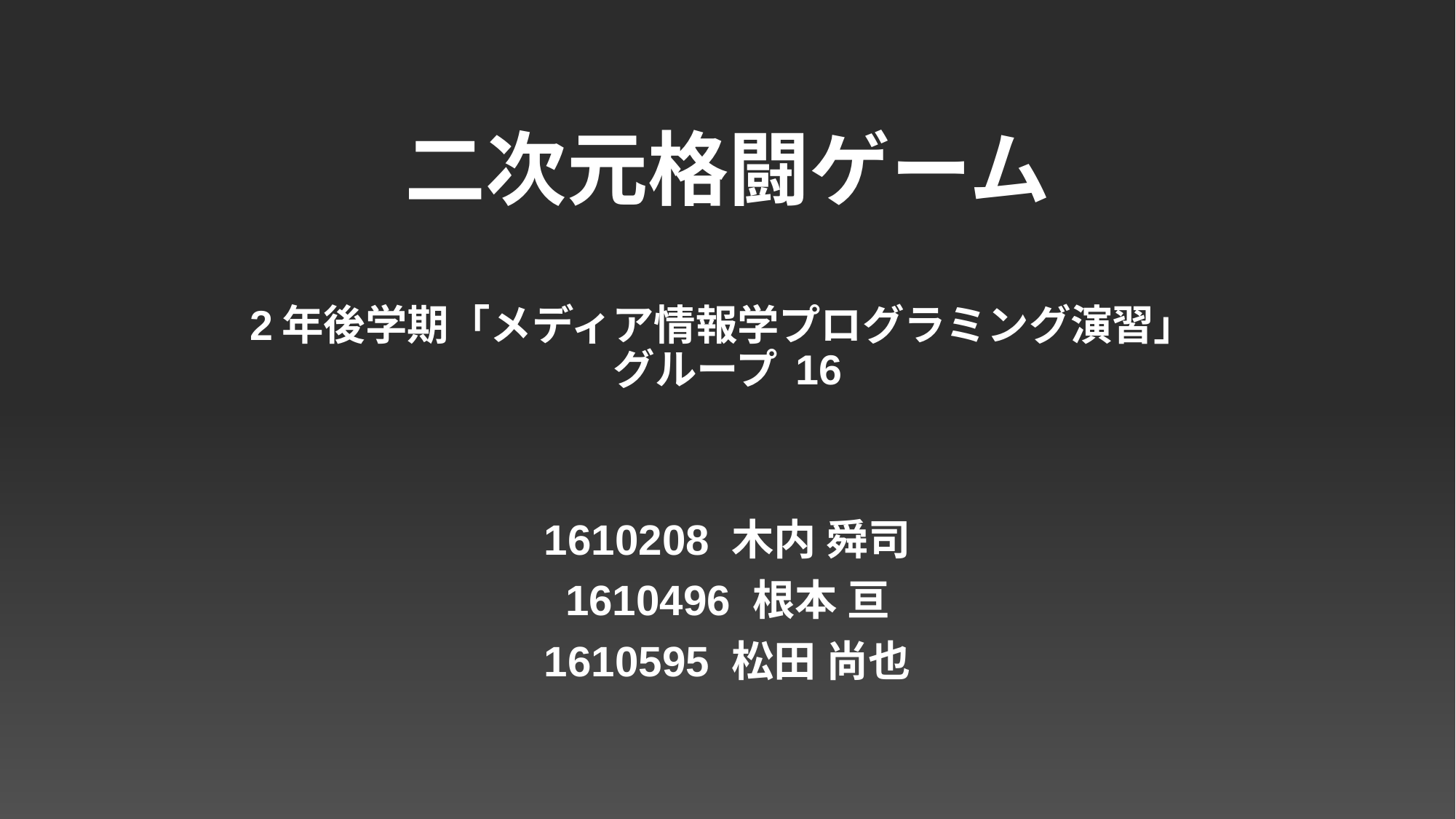

# 二次元格闘ゲーム 2年後学期「メディア情報学プログラミング演習」 グループ 16
1610208 木内 舜司
1610496 根本 亘
1610595 松田 尚也